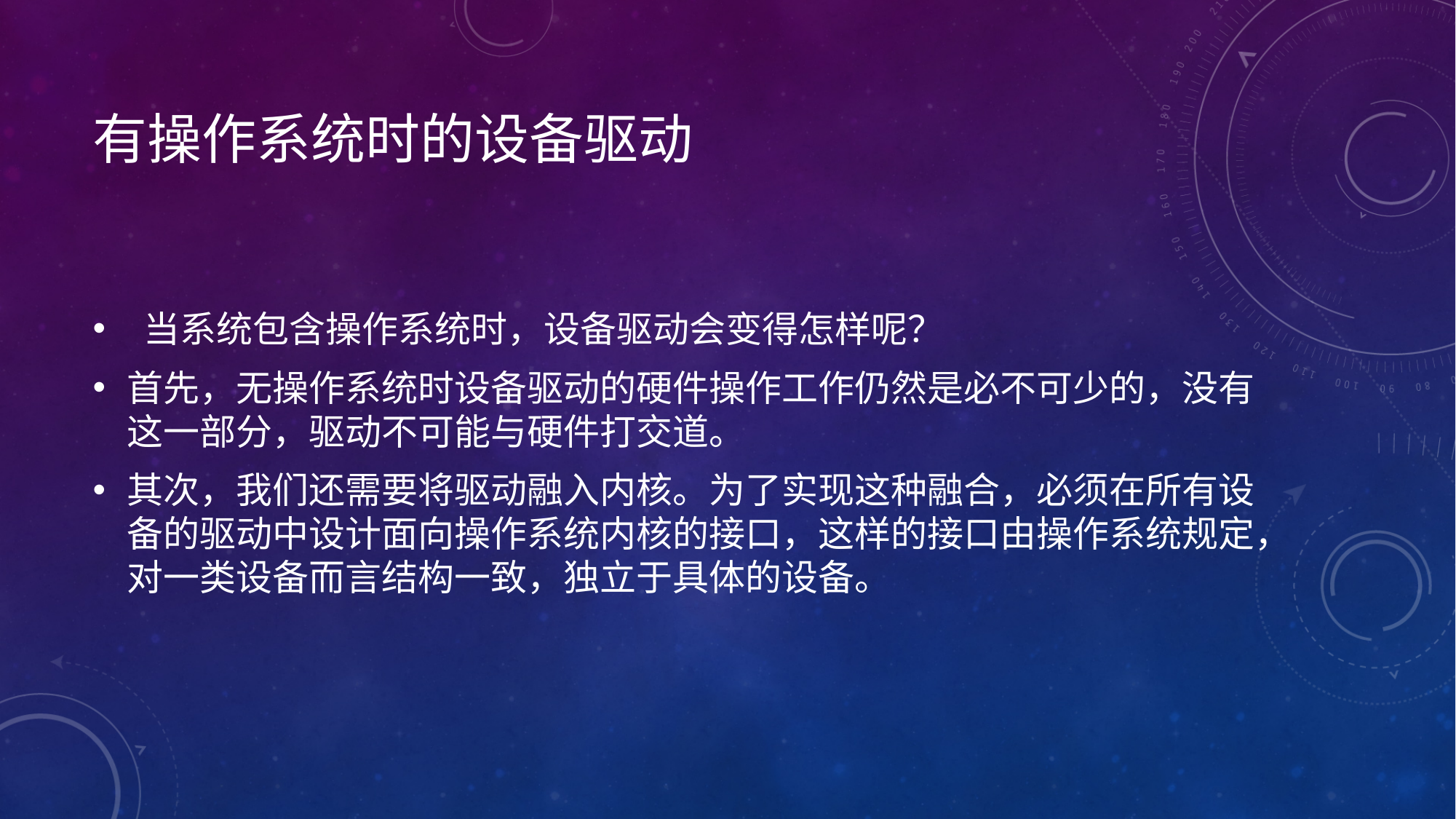

# 有操作系统时的设备驱动
 当系统包含操作系统时，设备驱动会变得怎样呢？
首先，无操作系统时设备驱动的硬件操作工作仍然是必不可少的，没有这一部分，驱动不可能与硬件打交道。
其次，我们还需要将驱动融入内核。为了实现这种融合，必须在所有设备的驱动中设计面向操作系统内核的接口，这样的接口由操作系统规定，对一类设备而言结构一致，独立于具体的设备。